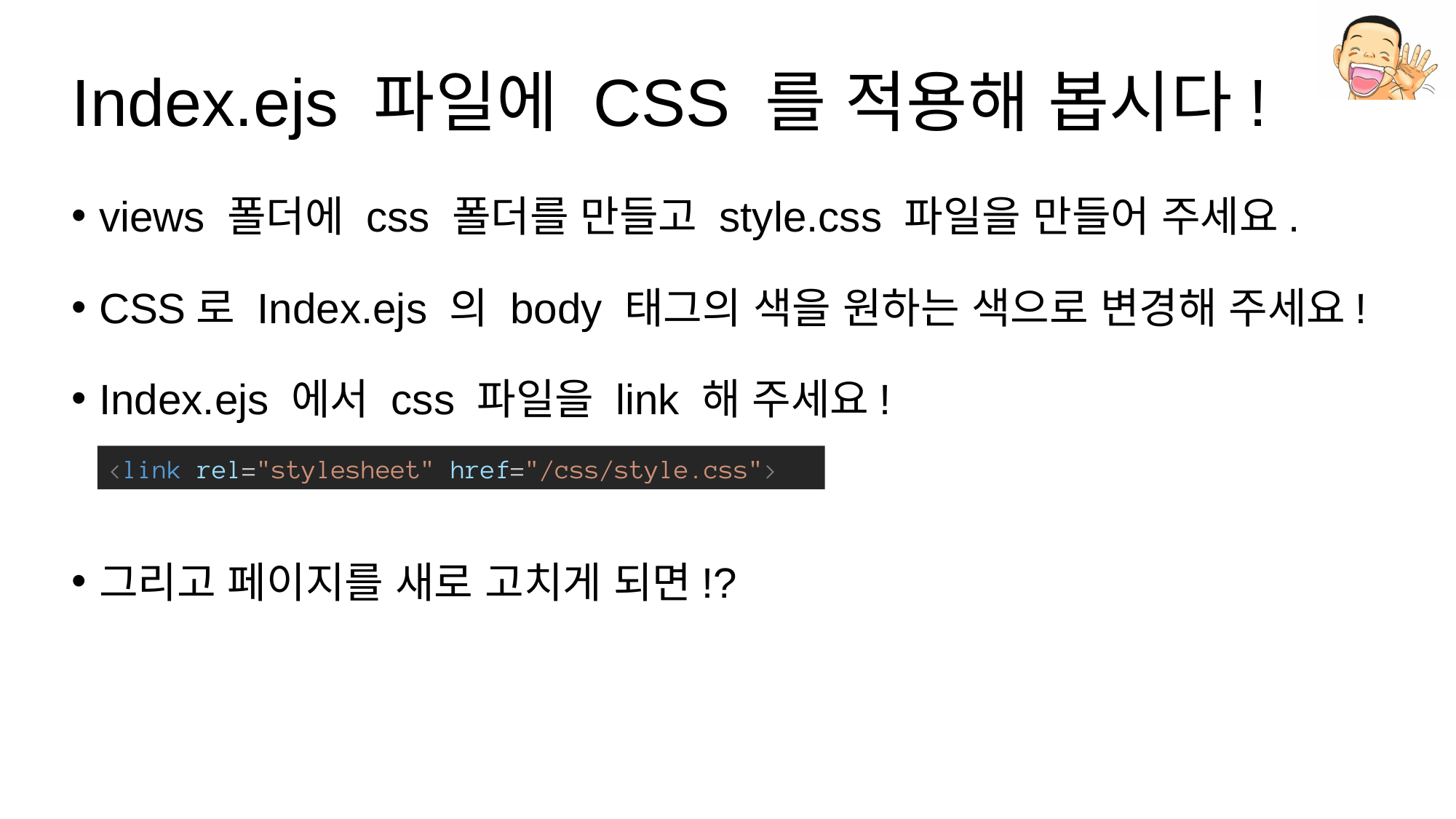

# Index.ejs 파일에 CSS 를 적용해 봅시다!
views 폴더에 css 폴더를 만들고 style.css 파일을 만들어 주세요.
CSS로 Index.ejs 의 body 태그의 색을 원하는 색으로 변경해 주세요!
Index.ejs 에서 css 파일을 link 해 주세요!

그리고 페이지를 새로 고치게 되면!?

<link rel="stylesheet" href="/css/style.css">